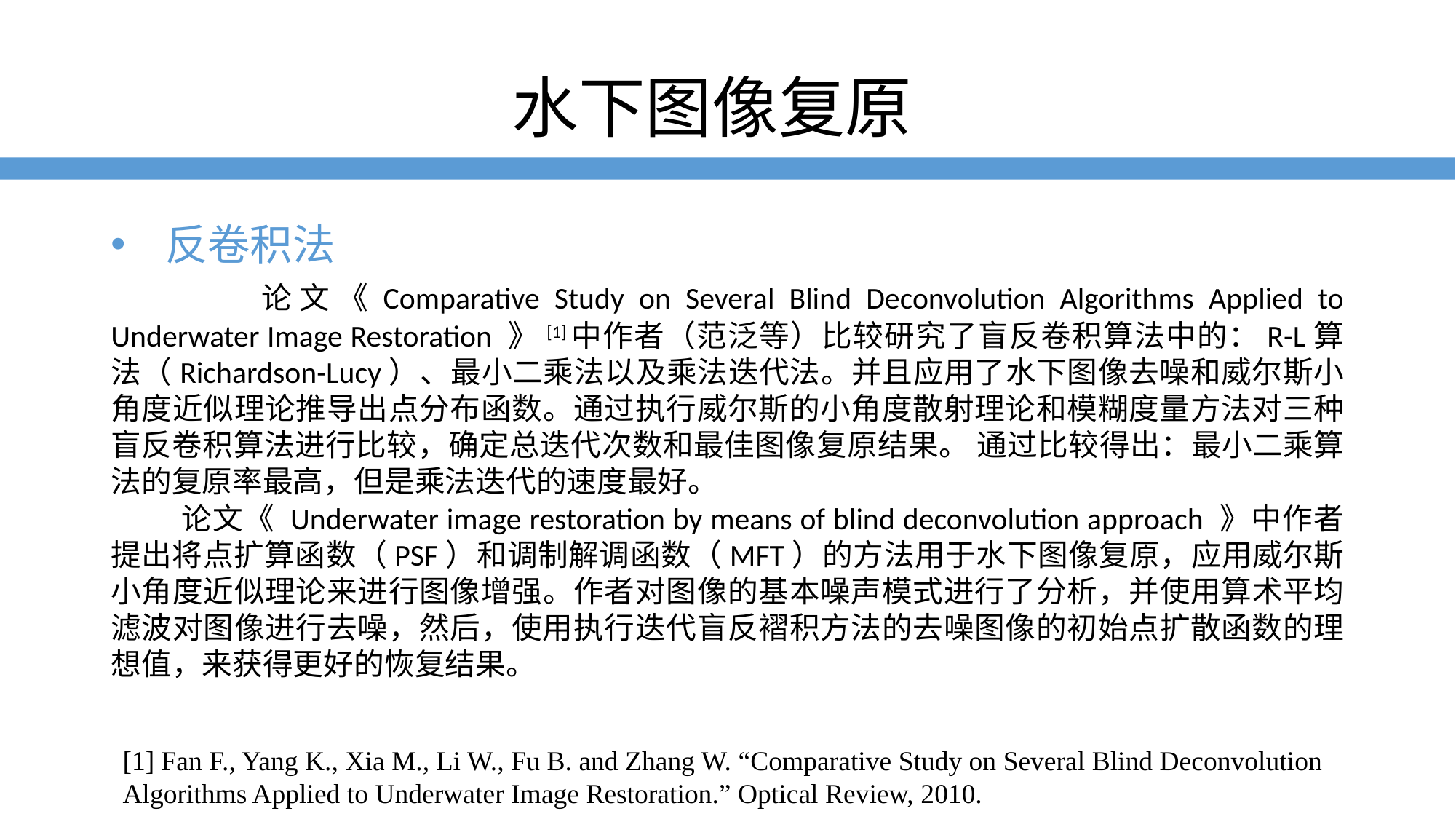

水下图像复原

反卷积法
        论文《Comparative Study on Several Blind Deconvolution Algorithms Applied to Underwater Image Restoration 》[1]中作者（范泛等）比较研究了盲反卷积算法中的：R-L算法（Richardson-Lucy）、最小二乘法以及乘法迭代法。并且应用了水下图像去噪和威尔斯小角度近似理论推导出点分布函数。通过执行威尔斯的小角度散射理论和模糊度量方法对三种盲反卷积算法进行比较，确定总迭代次数和最佳图像复原结果。 通过比较得出：最小二乘算法的复原率最高，但是乘法迭代的速度最好。
        论文《 Underwater image restoration by means of blind deconvolution approach 》中作者提出将点扩算函数（PSF）和调制解调函数（MFT）的方法用于水下图像复原，应用威尔斯小角度近似理论来进行图像增强。作者对图像的基本噪声模式进行了分析，并使用算术平均滤波对图像进行去噪，然后，使用执行迭代盲反褶积方法的去噪图像的初始点扩散函数的理想值，来获得更好的恢复结果。

[1] Fan F., Yang K., Xia M., Li W., Fu B. and Zhang W. “Comparative Study on Several Blind Deconvolution Algorithms Applied to Underwater Image Restoration.” Optical Review, 2010.